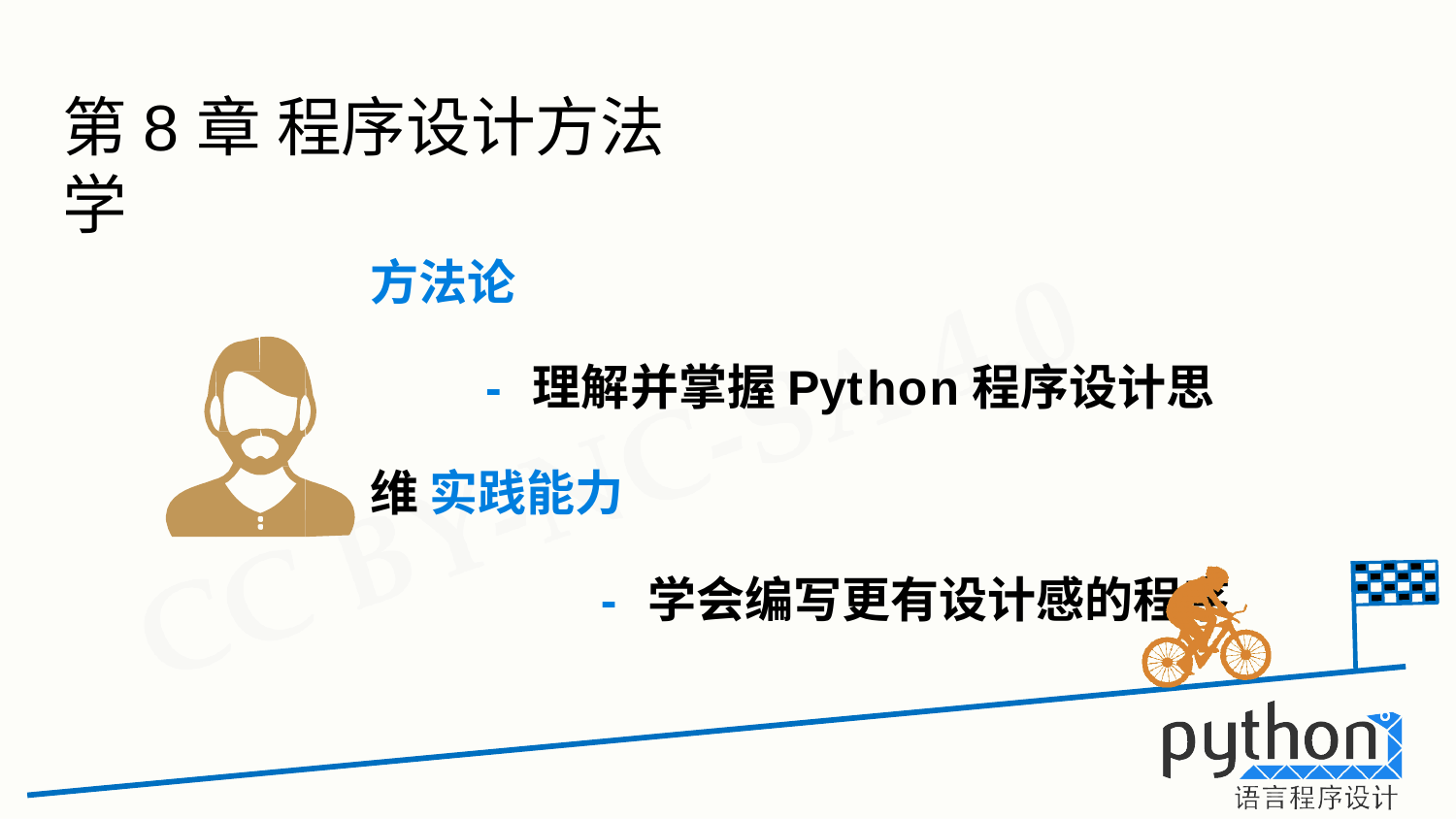

# 第8章 程序设计方法学
方法论
- 理解并掌握Python程序设计思维 实践能力

- 学会编写更有设计感的程序